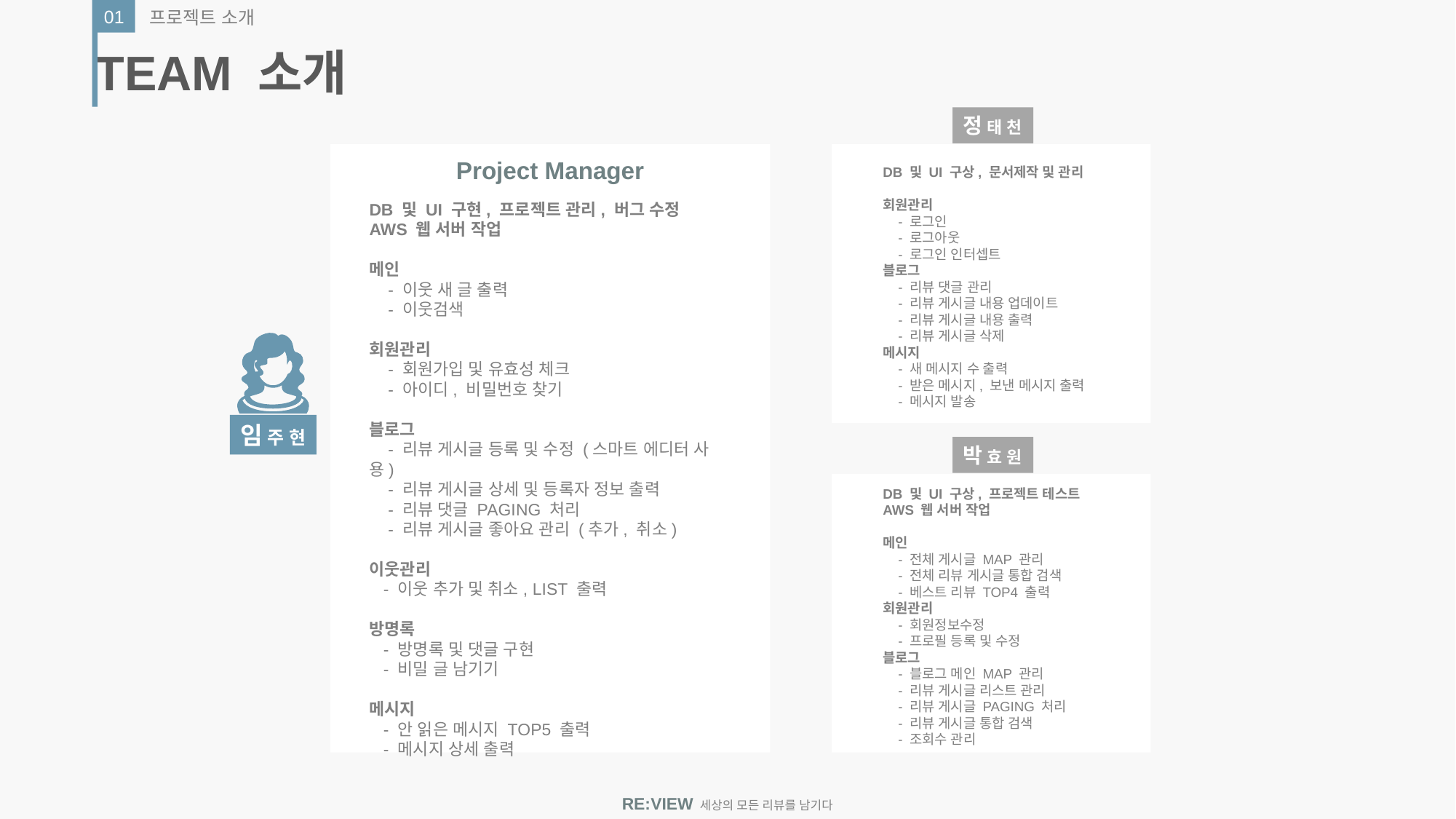

01

프로젝트 소개
TEAM 소개
정 태 천

DB 및 UI 구상, 문서제작 및 관리

회원관리
    - 로그인
    - 로그아웃
    - 로그인 인터셉트
블로그
    - 리뷰 댓글 관리
    - 리뷰 게시글 내용 업데이트
    - 리뷰 게시글 내용 출력
    - 리뷰 게시글 삭제
메시지
    - 새 메시지 수 출력
    - 받은 메시지, 보낸 메시지 출력
    - 메시지 발송
박 효 원

DB 및 UI 구상, 프로젝트 테스트
AWS 웹 서버 작업

메인
    - 전체 게시글 MAP 관리
    - 전체 리뷰 게시글 통합 검색
    - 베스트 리뷰 TOP4 출력
회원관리
    - 회원정보수정
    - 프로필 등록 및 수정
블로그
    - 블로그 메인 MAP 관리
    - 리뷰 게시글 리스트 관리
    - 리뷰 게시글 PAGING 처리
    - 리뷰 게시글 통합 검색
    - 조회수 관리

Project Manager
DB 및 UI 구현, 프로젝트 관리, 버그 수정
AWS 웹 서버 작업

메인
    - 이웃 새 글 출력
    - 이웃검색

회원관리
    - 회원가입 및 유효성 체크
    - 아이디, 비밀번호 찾기

블로그
    - 리뷰 게시글 등록 및 수정 (스마트 에디터 사용)
    - 리뷰 게시글 상세 및 등록자 정보 출력
    - 리뷰 댓글 PAGING 처리
    - 리뷰 게시글 좋아요 관리 (추가, 취소)

이웃관리
   - 이웃 추가 및 취소, LIST 출력

방명록
   - 방명록 및 댓글 구현
   - 비밀 글 남기기

메시지
   - 안 읽은 메시지 TOP5 출력
   - 메시지 상세 출력

임 주 현